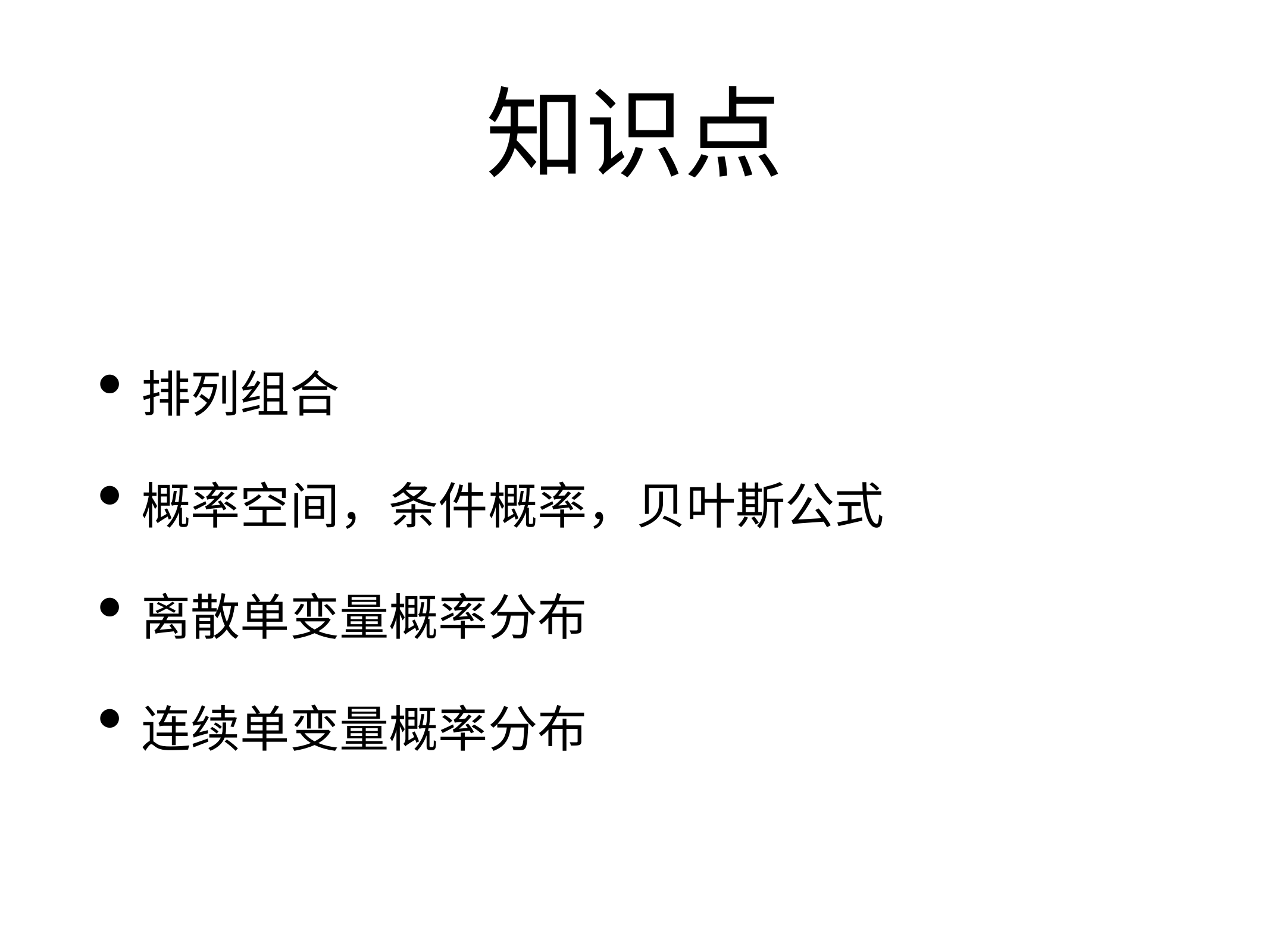

# 知识点
排列组合
概率空间，条件概率，贝叶斯公式
离散单变量概率分布
连续单变量概率分布